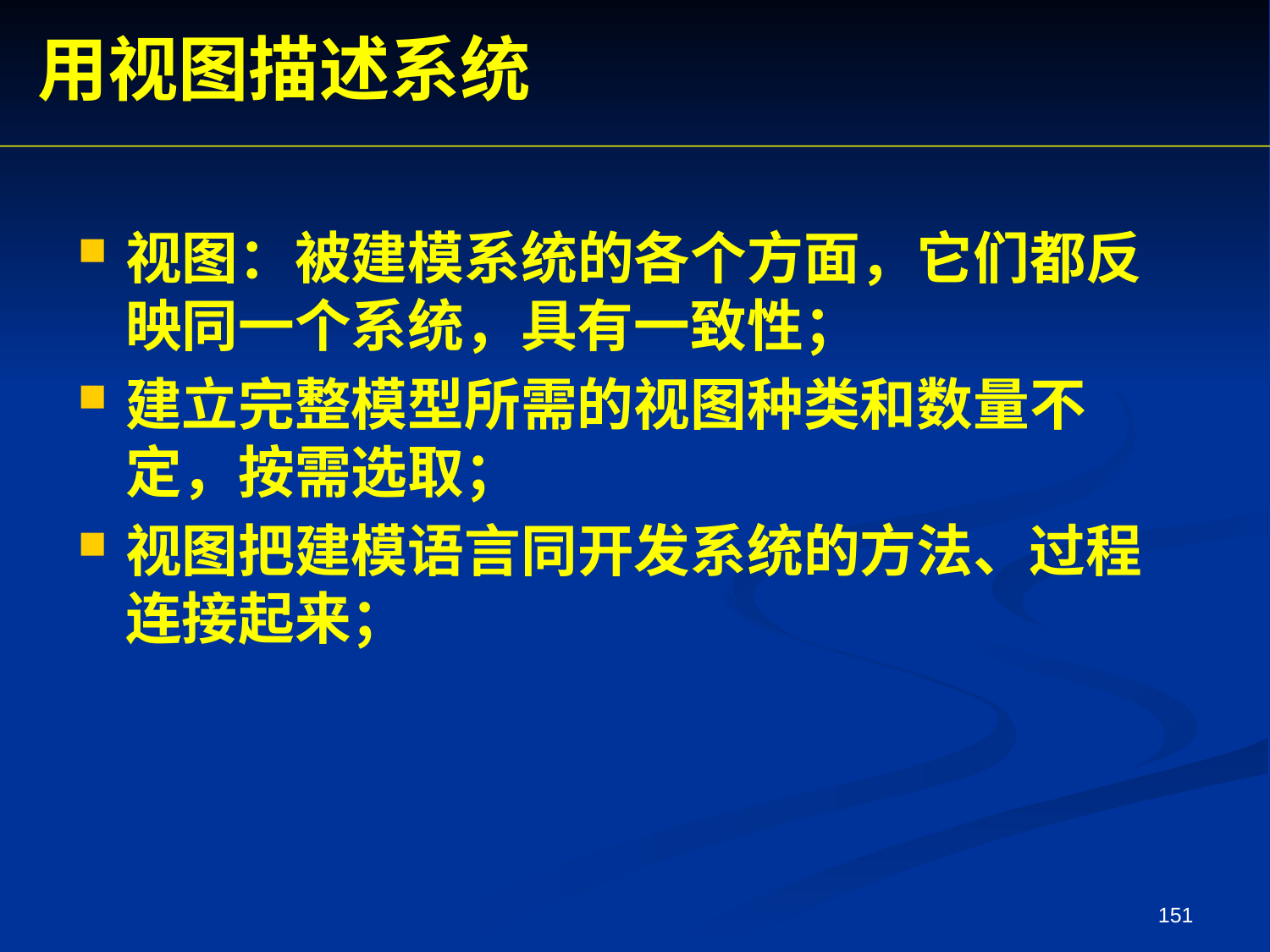

用视图描述系统

视图：被建模系统的各个方面，它们都反映同一个系统，具有一致性；
建立完整模型所需的视图种类和数量不定，按需选取；
视图把建模语言同开发系统的方法、过程连接起来；
151